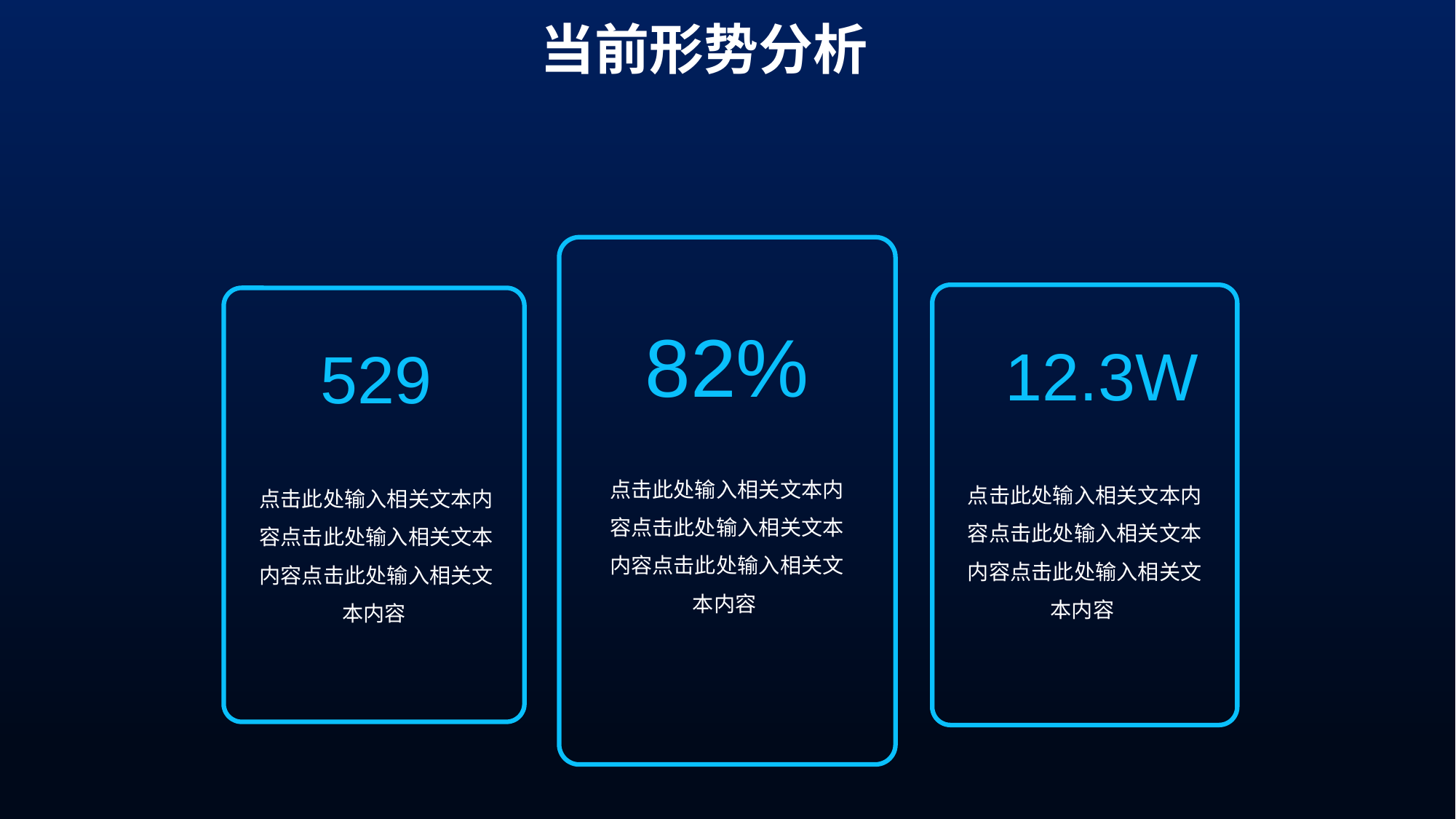

当前形势分析

82%
12.3W
529
点击此处输入相关文本内容点击此处输入相关文本内容点击此处输入相关文本内容
点击此处输入相关文本内容点击此处输入相关文本内容点击此处输入相关文本内容
点击此处输入相关文本内容点击此处输入相关文本内容点击此处输入相关文本内容